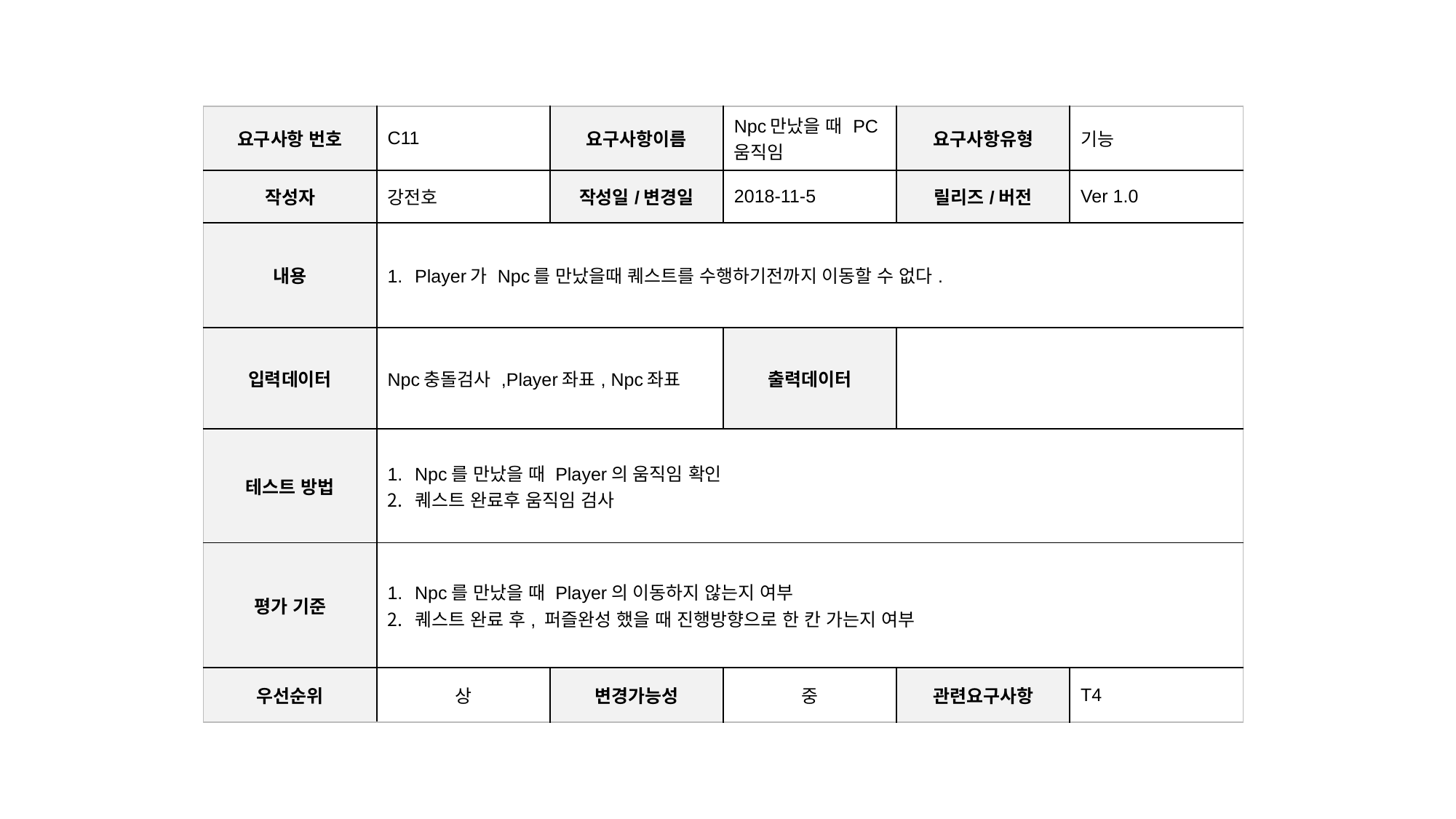

| 요구사항 번호 | C11 | 요구사항이름 | Npc만났을 때 PC 움직임 | 요구사항유형 | 기능 |
| --- | --- | --- | --- | --- | --- |
| 작성자 | 강전호 | 작성일/변경일 | 2018-11-5 | 릴리즈/버전 | Ver 1.0 |
| 내용 | Player가 Npc를 만났을때 퀘스트를 수행하기전까지 이동할 수 없다. |  |  |  |  |
| 입력데이터 | Npc충돌검사 ,Player좌표, Npc좌표 |  | 출력데이터 |  |  |
| 테스트 방법 | Npc를 만났을 때 Player의 움직임 확인 퀘스트 완료후 움직임 검사 |  |  |  |  |
| 평가 기준 | Npc를 만났을 때 Player의 이동하지 않는지 여부 퀘스트 완료 후, 퍼즐완성 했을 때 진행방향으로 한 칸 가는지 여부 |  |  |  |  |
| 우선순위 | 상 | 변경가능성 | 중 | 관련요구사항 | T4 |